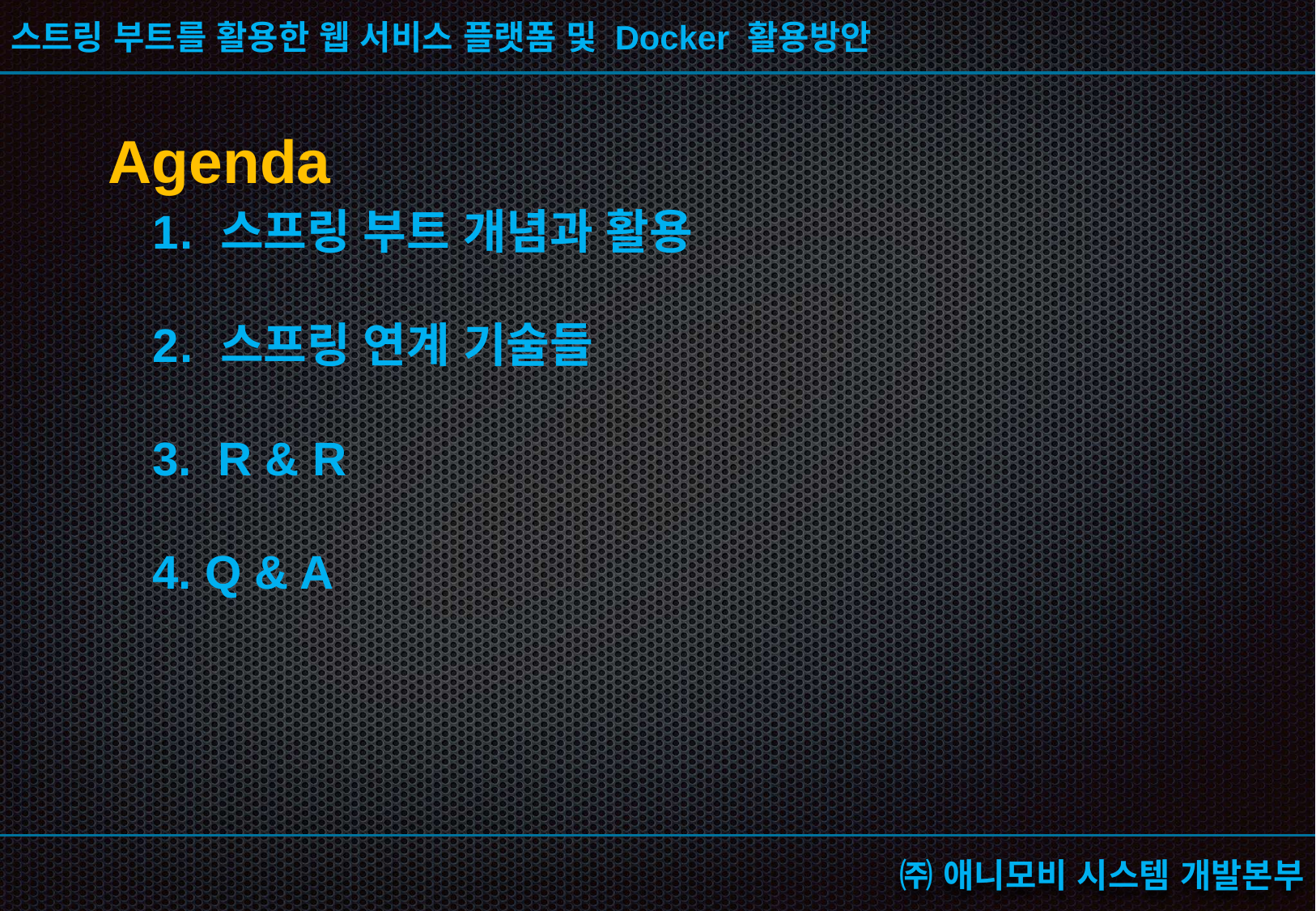

Agenda

 스프링 부트 개념과 활용
 스프링 연계 기술들
  R & R
 Q & A